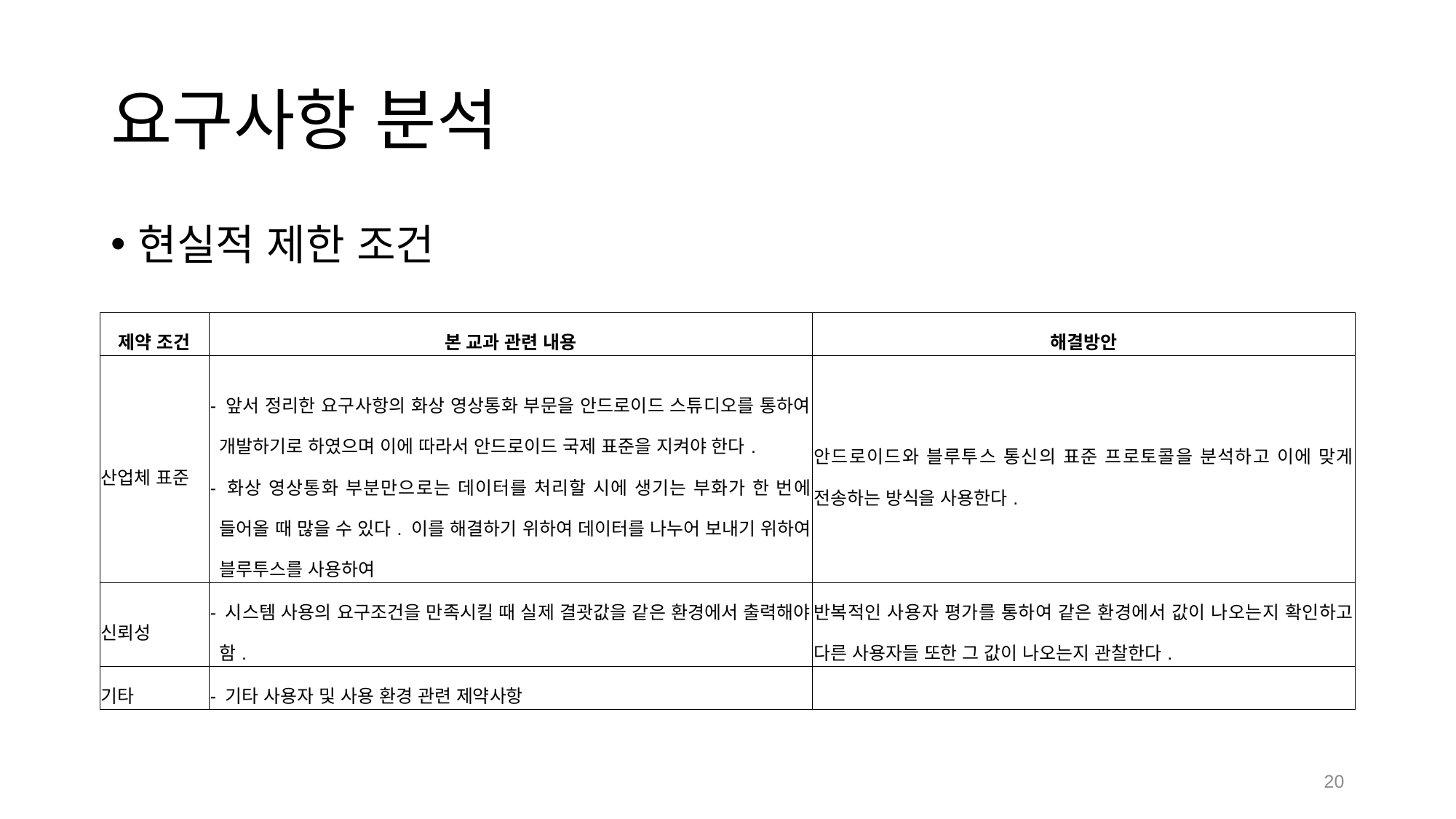

# 요구사항 분석
현실적 제한 조건

| 제약 조건 | 본 교과 관련 내용 | 해결방안 |
| --- | --- | --- |
| 산업체 표준 | - 앞서 정리한 요구사항의 화상 영상통화 부문을 안드로이드 스튜디오를 통하여 개발하기로 하였으며 이에 따라서 안드로이드 국제 표준을 지켜야 한다. - 화상 영상통화 부분만으로는 데이터를 처리할 시에 생기는 부화가 한 번에 들어올 때 많을 수 있다. 이를 해결하기 위하여 데이터를 나누어 보내기 위하여 블루투스를 사용하여 | 안드로이드와 블루투스 통신의 표준 프로토콜을 분석하고 이에 맞게 전송하는 방식을 사용한다. |
| 신뢰성 | - 시스템 사용의 요구조건을 만족시킬 때 실제 결괏값을 같은 환경에서 출력해야 함. | 반복적인 사용자 평가를 통하여 같은 환경에서 값이 나오는지 확인하고 다른 사용자들 또한 그 값이 나오는지 관찰한다. |
| 기타 | - 기타 사용자 및 사용 환경 관련 제약사항 |  |
20